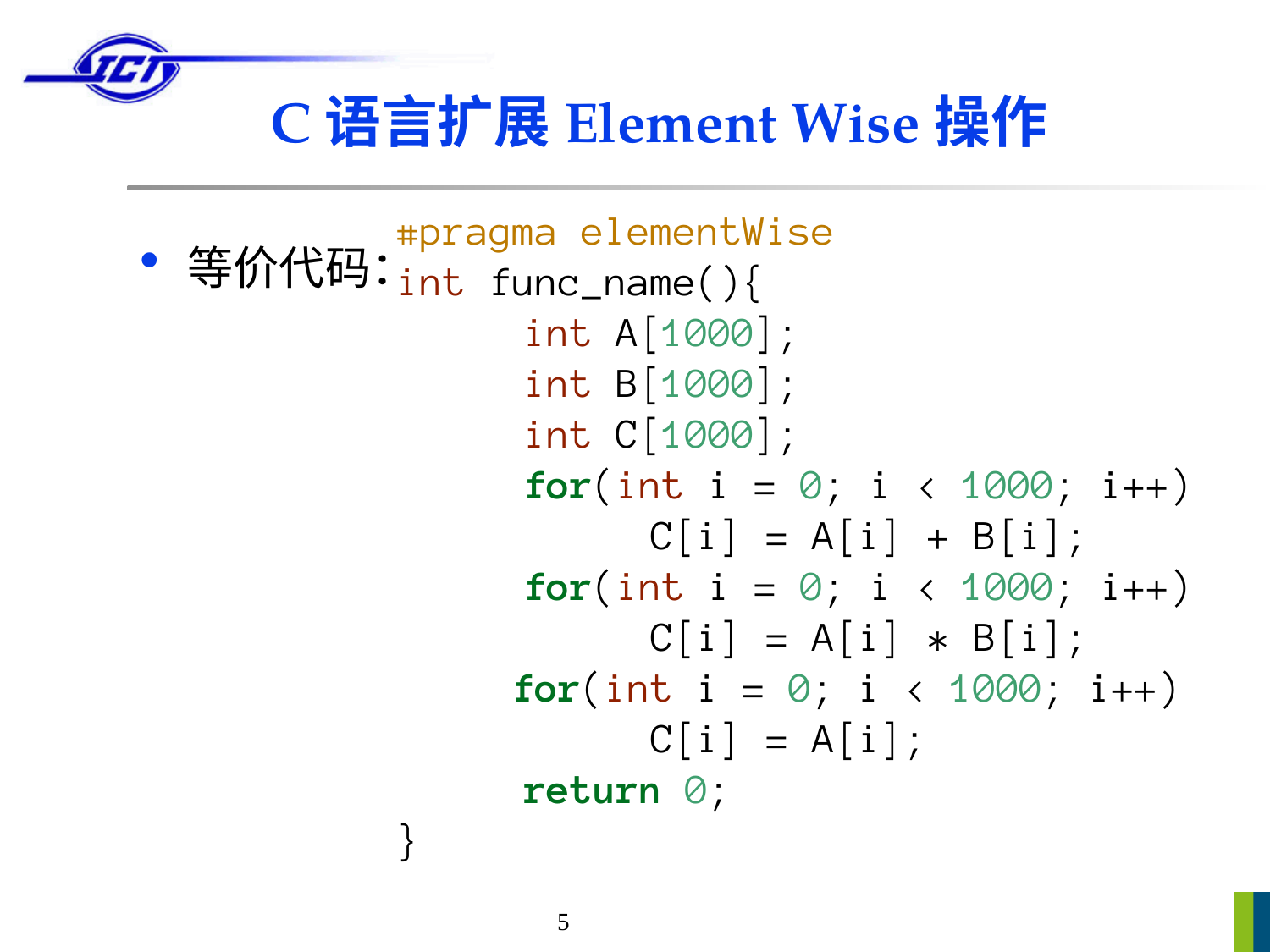

# C语言扩展Element Wise操作
#pragma elementWise
int func_name(){
	int A[1000];
	int B[1000];
	int C[1000];
	for(int i = 0; i < 1000; i++)
		C[i] = A[i] + B[i];
	for(int i = 0; i < 1000; i++)
		C[i] = A[i] * B[i];
     for(int i = 0; i < 1000; i++)
		C[i] = A[i];
	return 0;
}
等价代码：